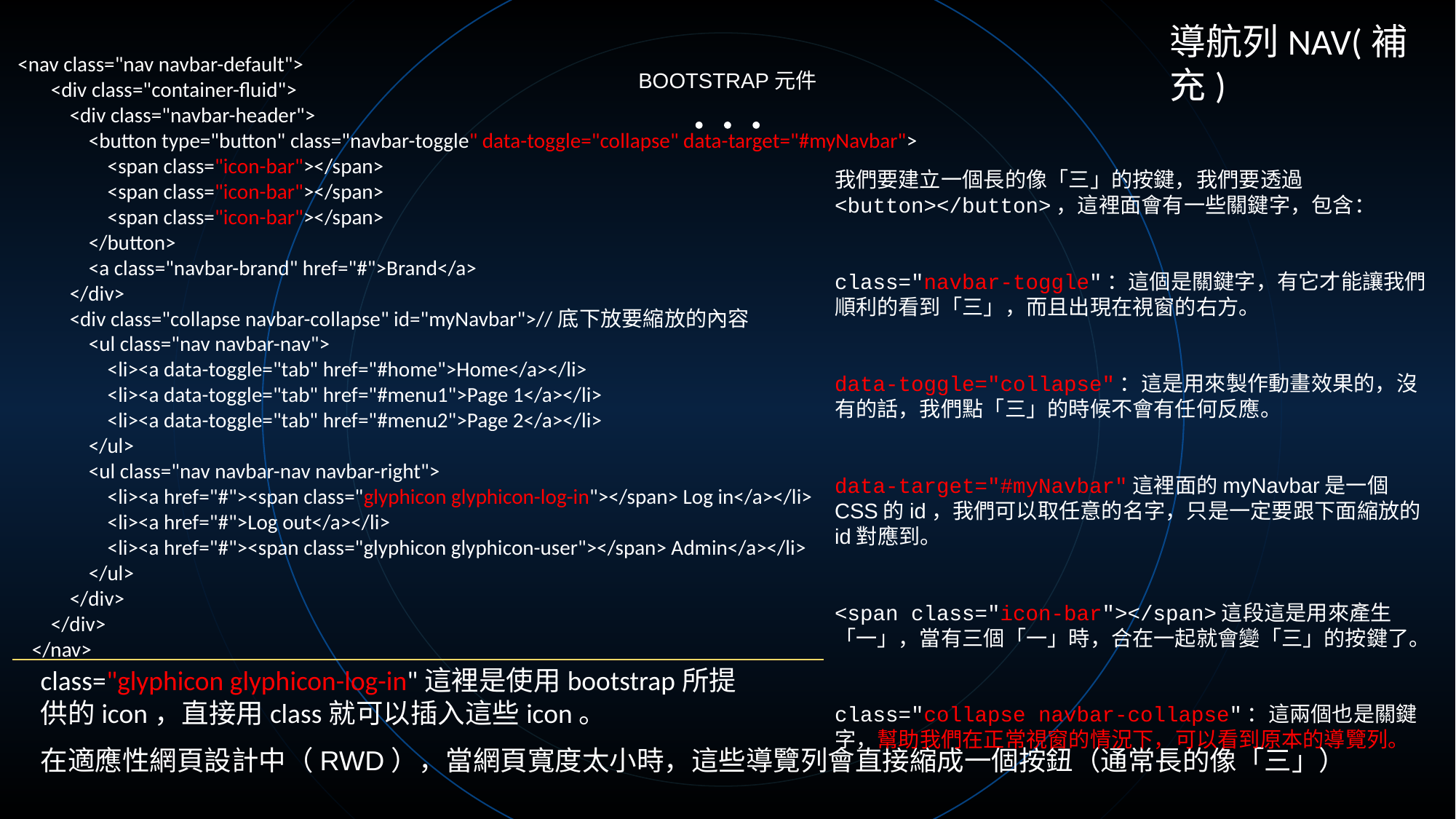

導航列NAV(補充)

 <nav class="nav navbar-default">
        <div class="container-fluid">
            <div class="navbar-header">
                <button type="button" class="navbar-toggle" data-toggle="collapse" data-target="#myNavbar">
                    <span class="icon-bar"></span>
                    <span class="icon-bar"></span>
                    <span class="icon-bar"></span>
                </button>
                <a class="navbar-brand" href="#">Brand</a>
            </div>
            <div class="collapse navbar-collapse" id="myNavbar">//底下放要縮放的內容
                <ul class="nav navbar-nav">
                    <li><a data-toggle="tab" href="#home">Home</a></li>
                    <li><a data-toggle="tab" href="#menu1">Page 1</a></li>
                    <li><a data-toggle="tab" href="#menu2">Page 2</a></li>
                </ul>
                <ul class="nav navbar-nav navbar-right">
                    <li><a href="#"><span class="glyphicon glyphicon-log-in"></span> Log in</a></li>
                    <li><a href="#">Log out</a></li>
                    <li><a href="#"><span class="glyphicon glyphicon-user"></span> Admin</a></li>
                </ul>
            </div>
        </div>
    </nav>
BOOTSTRAP元件

我們要建立一個長的像「三」的按鍵，我們要透過<button></button>，這裡面會有一些關鍵字，包含：

class="navbar-toggle"：這個是關鍵字，有它才能讓我們順利的看到「三」，而且出現在視窗的右方。

data-toggle="collapse"：這是用來製作動畫效果的，沒有的話，我們點「三」的時候不會有任何反應。

data-target="#myNavbar"這裡面的myNavbar是一個CSS的id，我們可以取任意的名字，只是一定要跟下面縮放的id對應到。

<span class="icon-bar"></span>這段這是用來產生「一」，當有三個「一」時，合在一起就會變「三」的按鍵了。

class="collapse navbar-collapse"：這兩個也是關鍵字，幫助我們在正常視窗的情況下，可以看到原本的導覽列。
class="glyphicon glyphicon-log-in"這裡是使用bootstrap所提供的icon，直接用class就可以插入這些icon。
在適應性網頁設計中（RWD），當網頁寬度太小時，這些導覽列會直接縮成一個按鈕（通常長的像「三」）